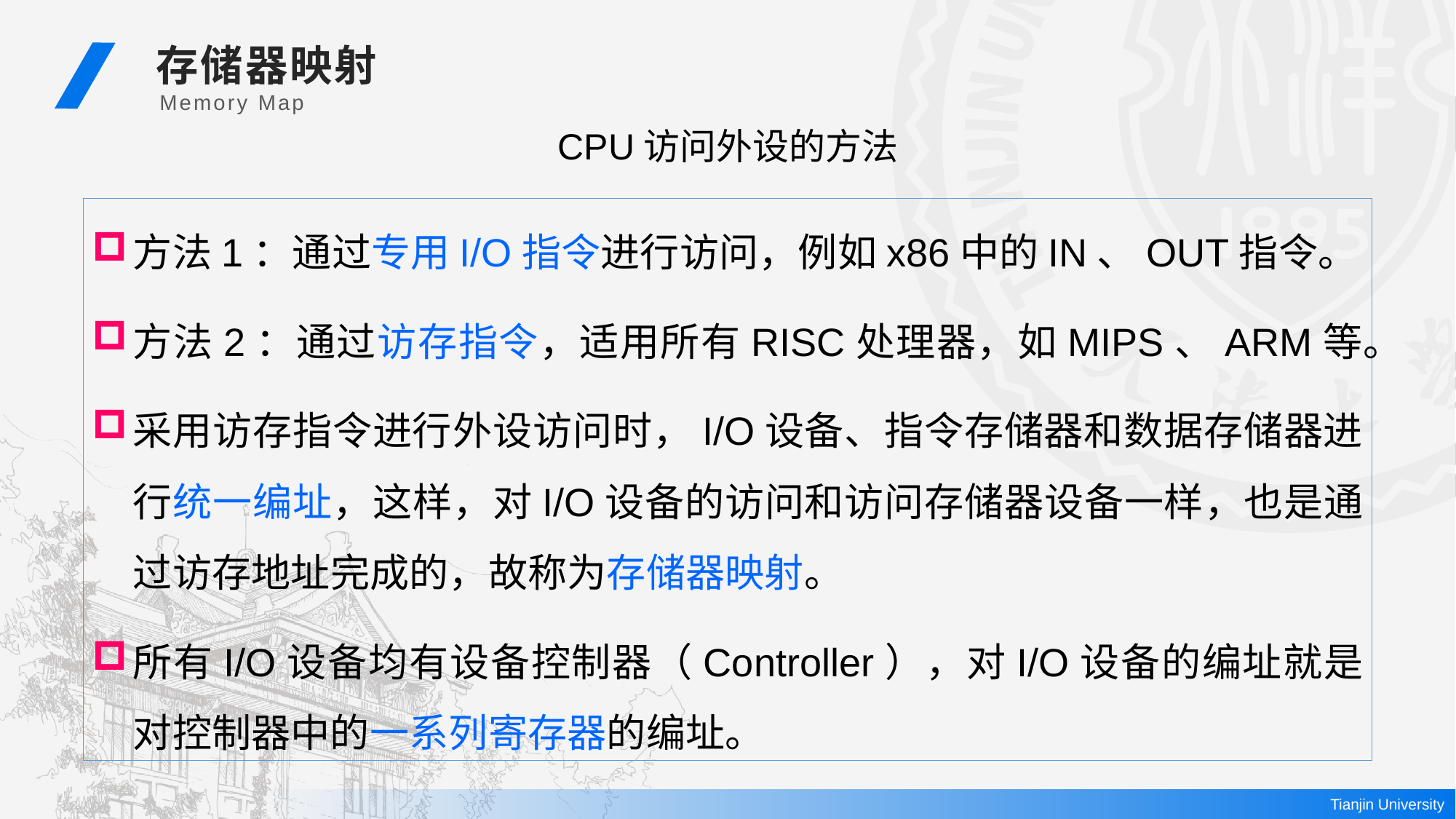

存储器映射
Memory Map
CPU访问外设的方法
方法1：通过专用I/O指令进行访问，例如x86中的IN、OUT指令。
方法2：通过访存指令，适用所有RISC处理器，如MIPS、ARM等。
采用访存指令进行外设访问时，I/O设备、指令存储器和数据存储器进行统一编址，这样，对I/O设备的访问和访问存储器设备一样，也是通过访存地址完成的，故称为存储器映射。
所有I/O设备均有设备控制器（Controller），对I/O设备的编址就是对控制器中的一系列寄存器的编址。